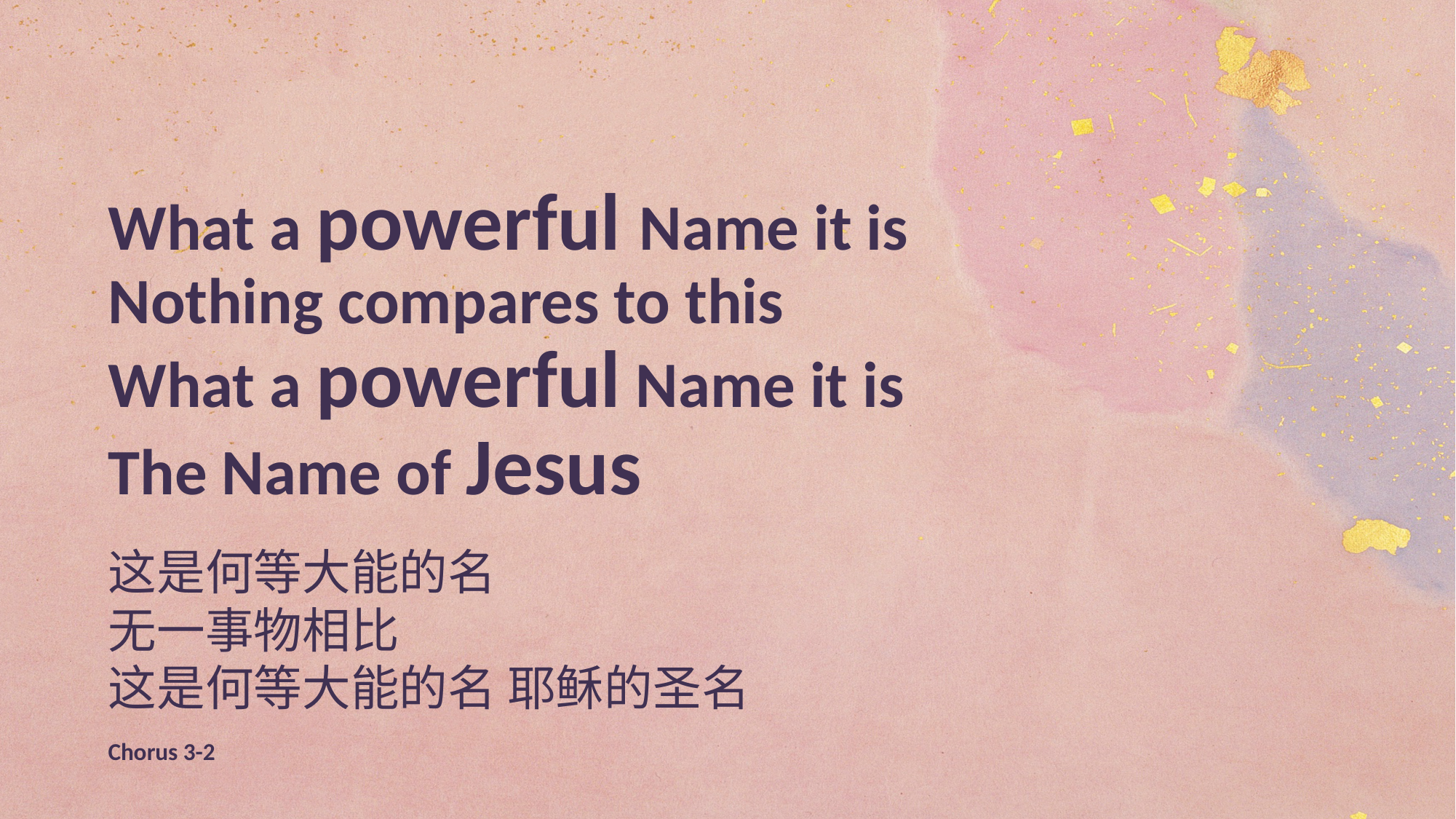

What a powerful Name it is
Nothing compares to this
What a powerful Name it is
The Name of Jesus

这是何等大能的名
无一事物相比
这是何等大能的名 耶稣的圣名
Chorus 3-2